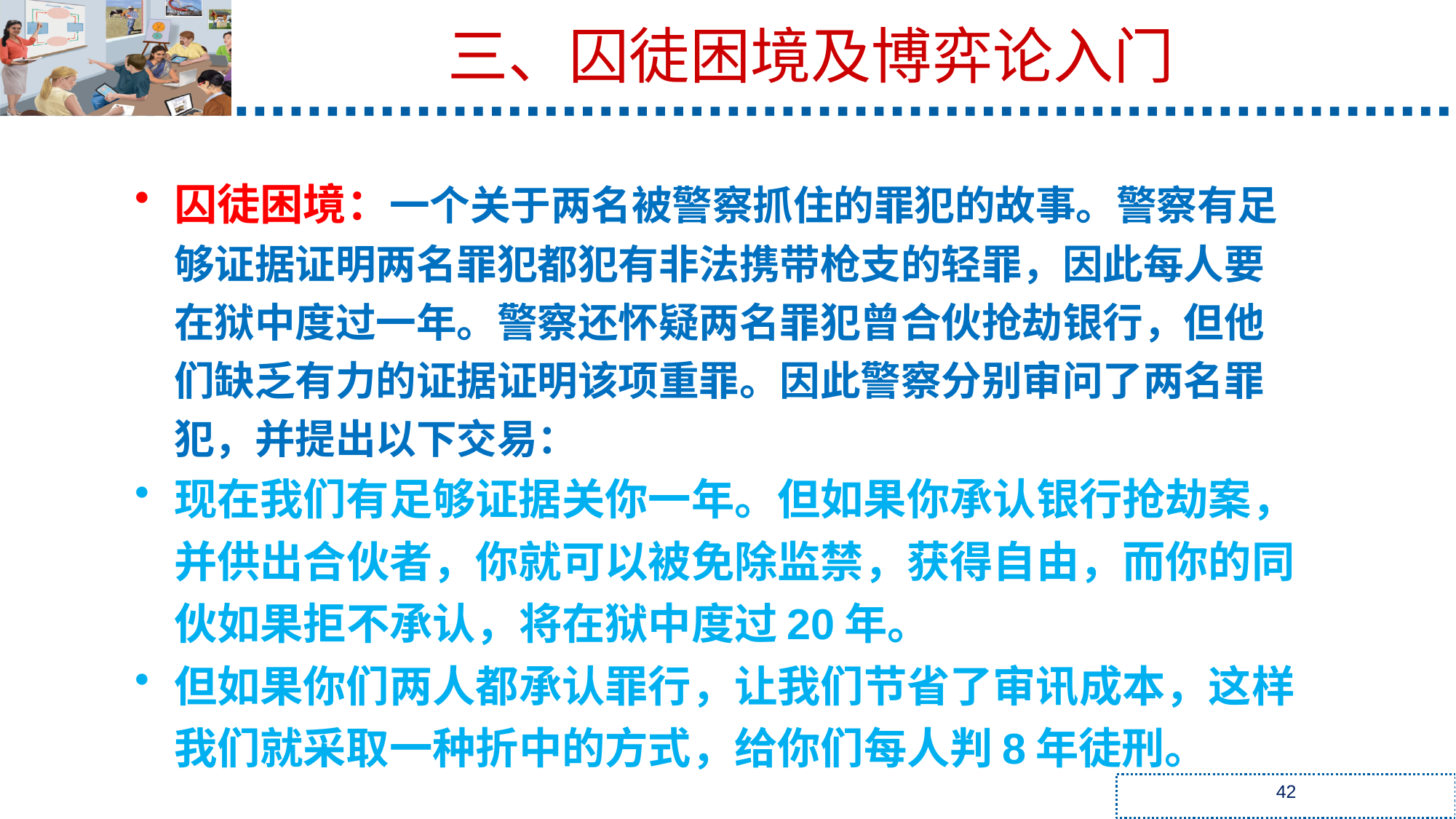

三、囚徒困境及博弈论入门

囚徒困境：一个关于两名被警察抓住的罪犯的故事。警察有足够证据证明两名罪犯都犯有非法携带枪支的轻罪，因此每人要在狱中度过一年。警察还怀疑两名罪犯曾合伙抢劫银行，但他们缺乏有力的证据证明该项重罪。因此警察分别审问了两名罪犯，并提出以下交易：
现在我们有足够证据关你一年。但如果你承认银行抢劫案，并供出合伙者，你就可以被免除监禁，获得自由，而你的同伙如果拒不承认，将在狱中度过20年。
但如果你们两人都承认罪行，让我们节省了审讯成本，这样我们就采取一种折中的方式，给你们每人判8年徒刑。

42